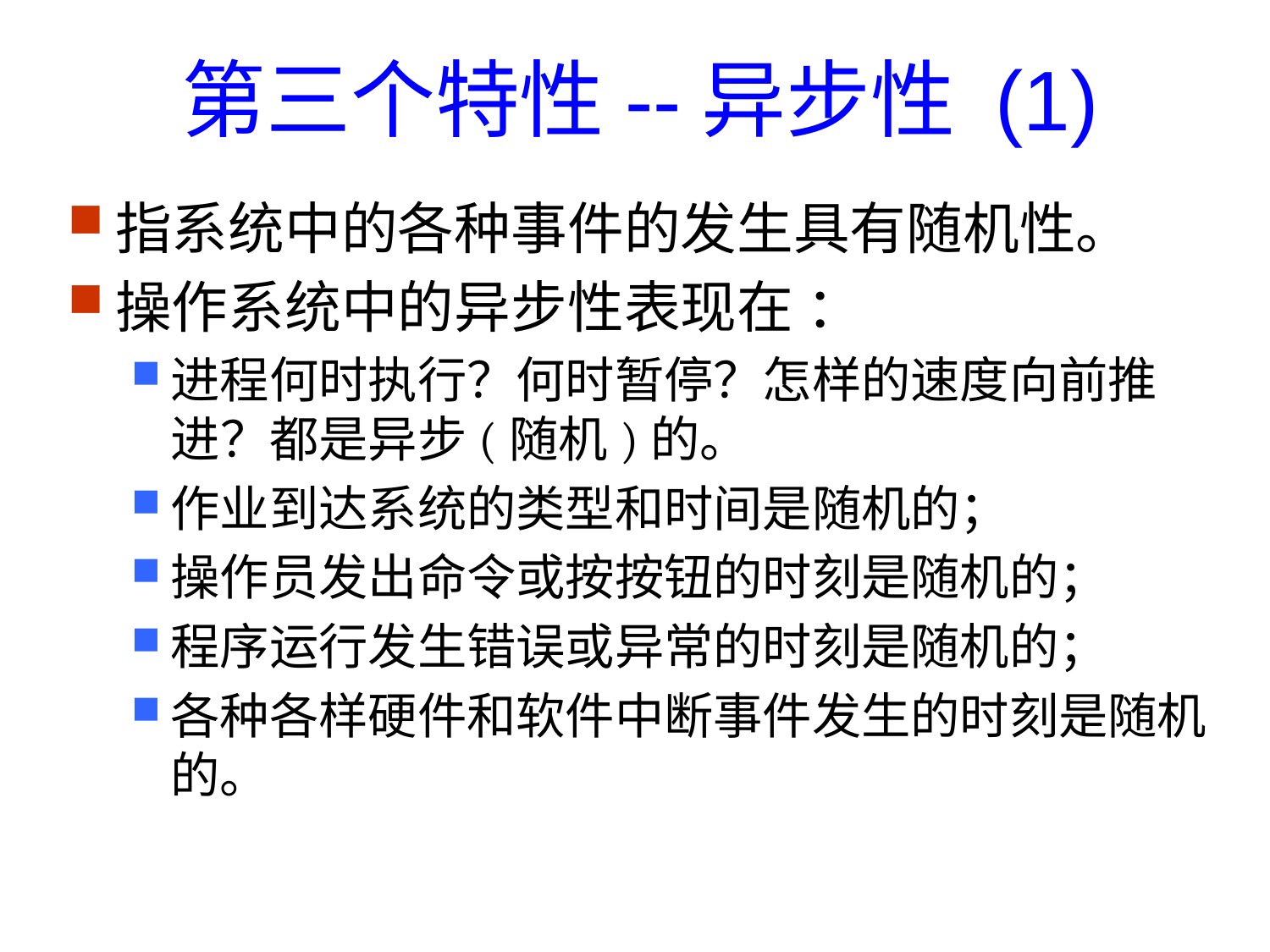

# 第三个特性--异步性 (1)
指系统中的各种事件的发生具有随机性。
操作系统中的异步性表现在 ：
进程何时执行？何时暂停？怎样的速度向前推进？都是异步(随机)的。
作业到达系统的类型和时间是随机的；
操作员发出命令或按按钮的时刻是随机的；
程序运行发生错误或异常的时刻是随机的；
各种各样硬件和软件中断事件发生的时刻是随机的。